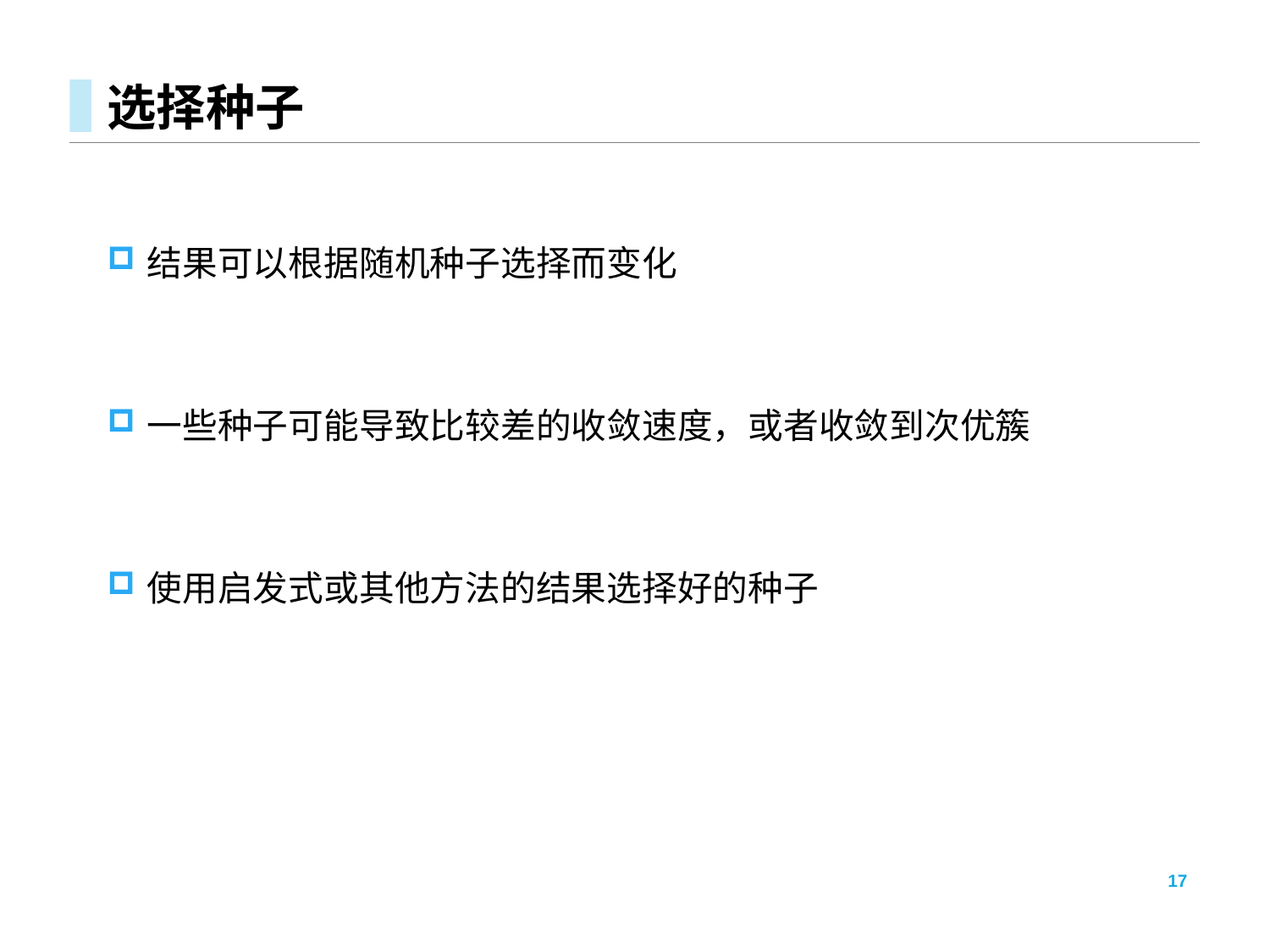

# 选择种子
结果可以根据随机种子选择而变化

一些种子可能导致比较差的收敛速度，或者收敛到次优簇

使用启发式或其他方法的结果选择好的种子
17